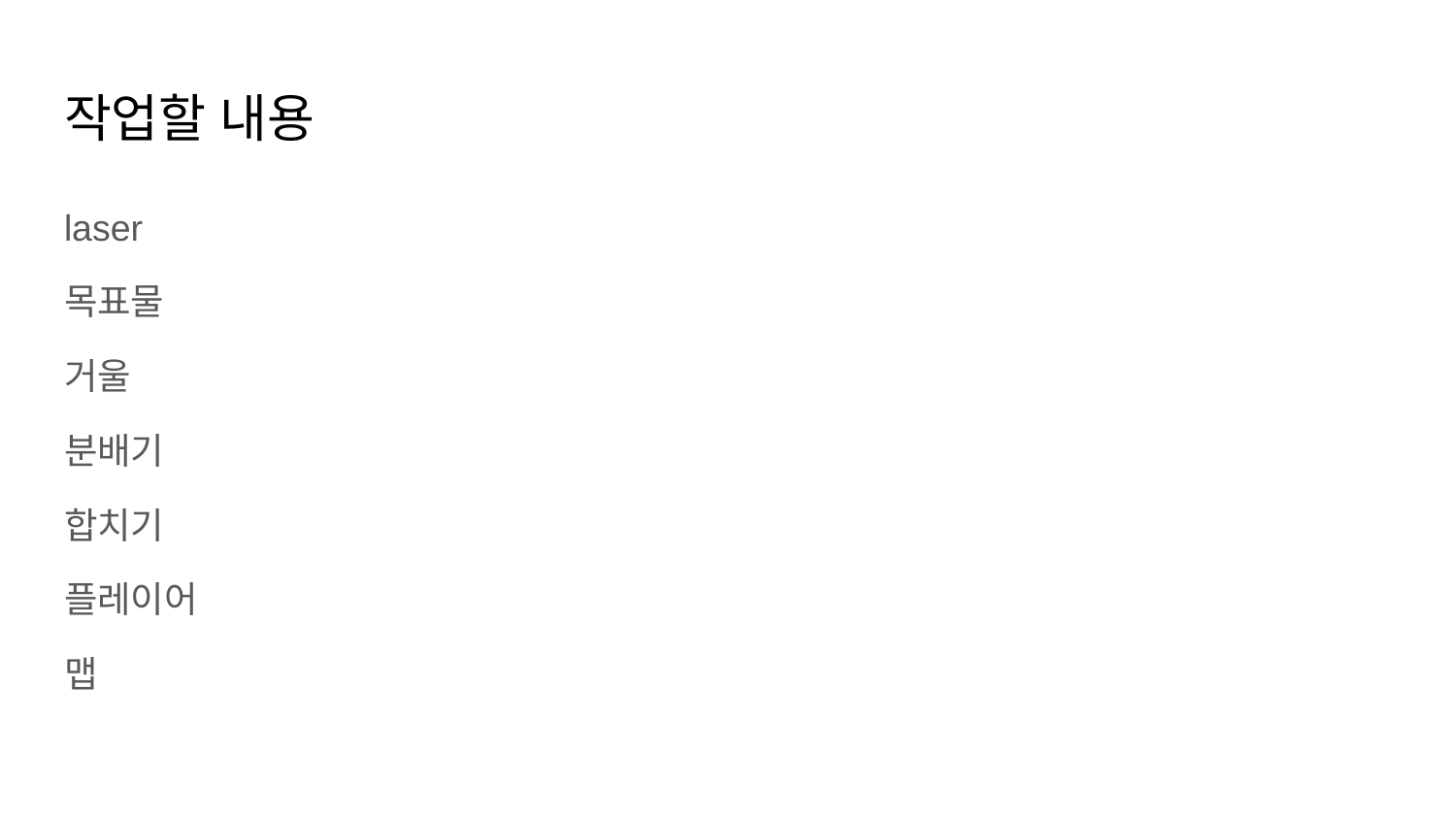

# 작업할 내용
laser
목표물
거울
분배기
합치기
플레이어
맵